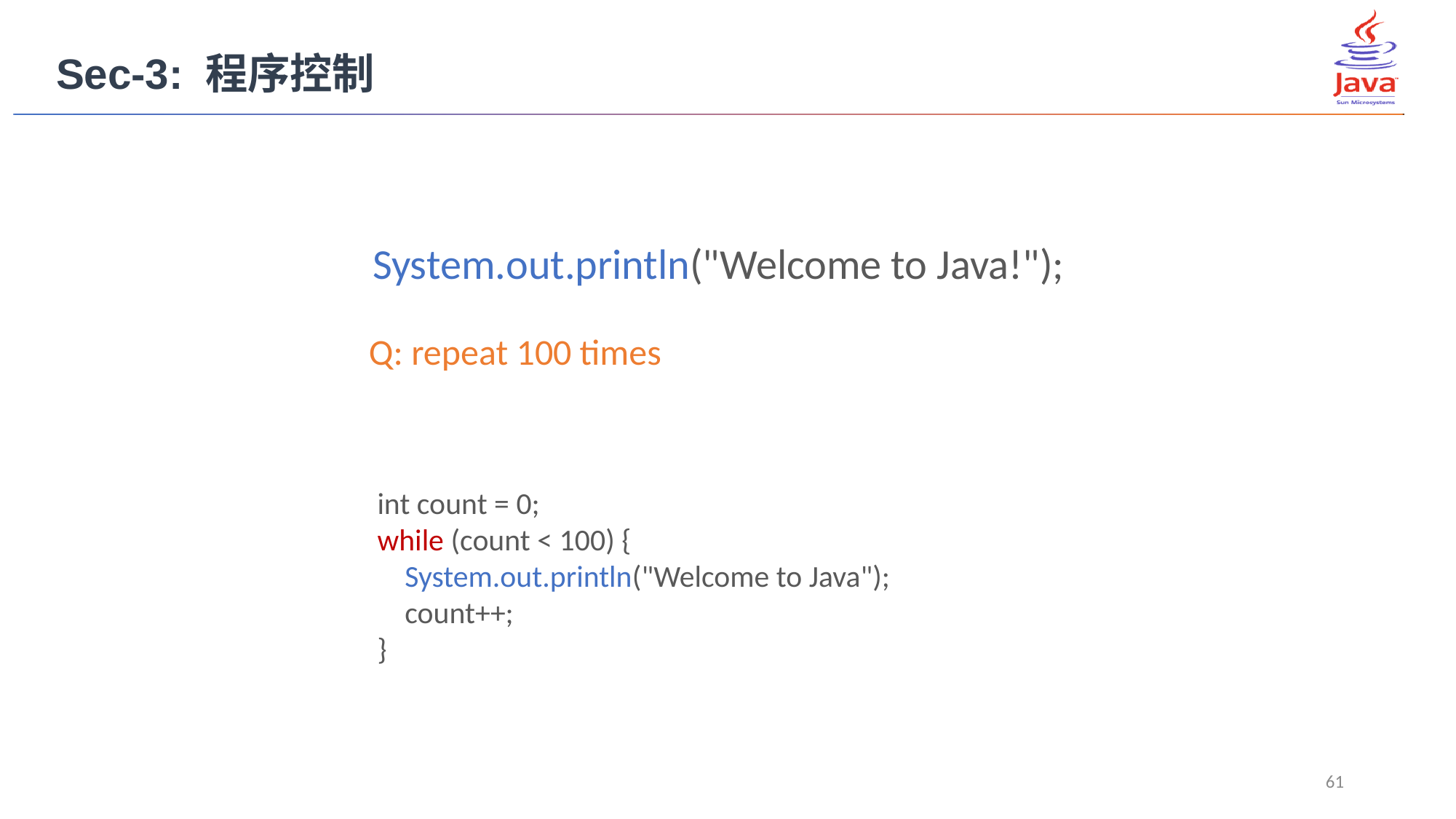

Sec-3: 程序控制
System.out.println("Welcome to Java!");
Q: repeat 100 times
int count = 0;
while (count < 100) {
    System.out.println("Welcome to Java");
    count++;
}
61